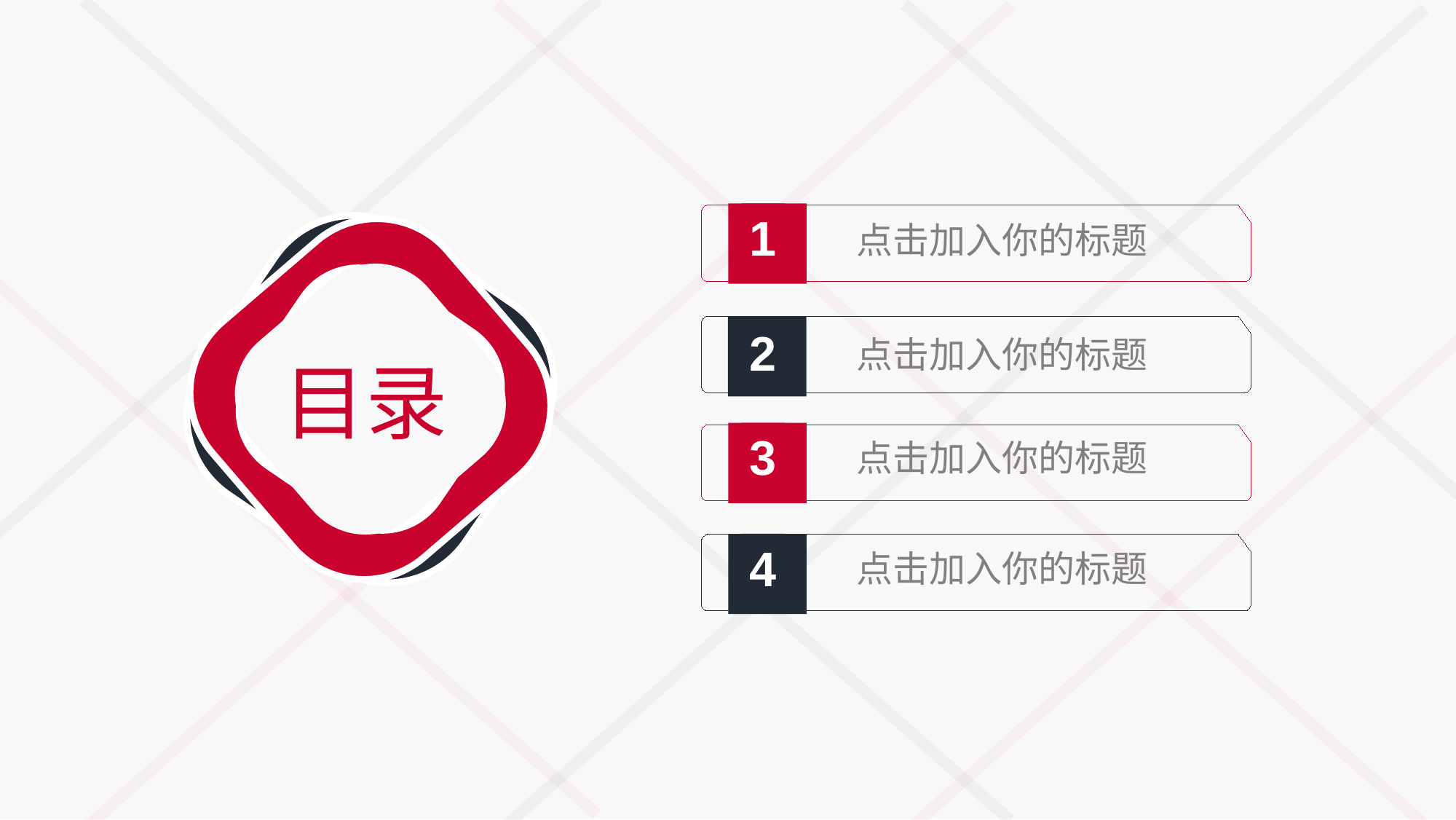

1

点击加入你的标题

2
点击加入你的标题

3

点击加入你的标题
4

点击加入你的标题

目录